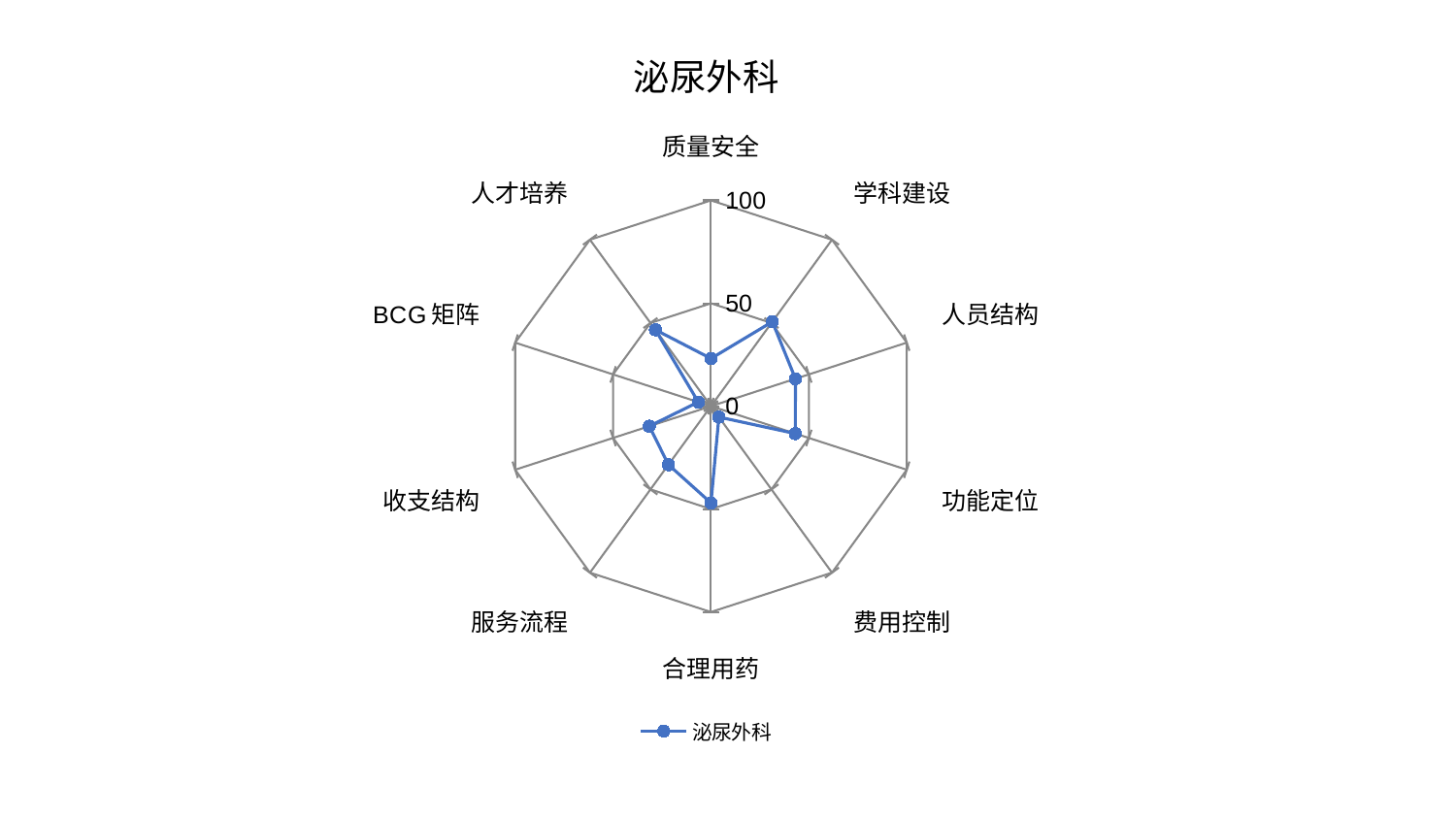

### Chart: 泌尿外科

| Category | 泌尿外科 |
|---|---|
| 质量安全 | 23.17743362241739 |
| 学科建设 | 50.73377131409263 |
| 人员结构 | 43.14793333421026 |
| 功能定位 | 43.06530868566247 |
| 费用控制 | 6.561177132081605 |
| 合理用药 | 47.020407959664944 |
| 服务流程 | 35.16688654224679 |
| 收支结构 | 31.50789543388042 |
| BCG矩阵 | 6.481639264379039 |
| 人才培养 | 45.9034906210566 |
121